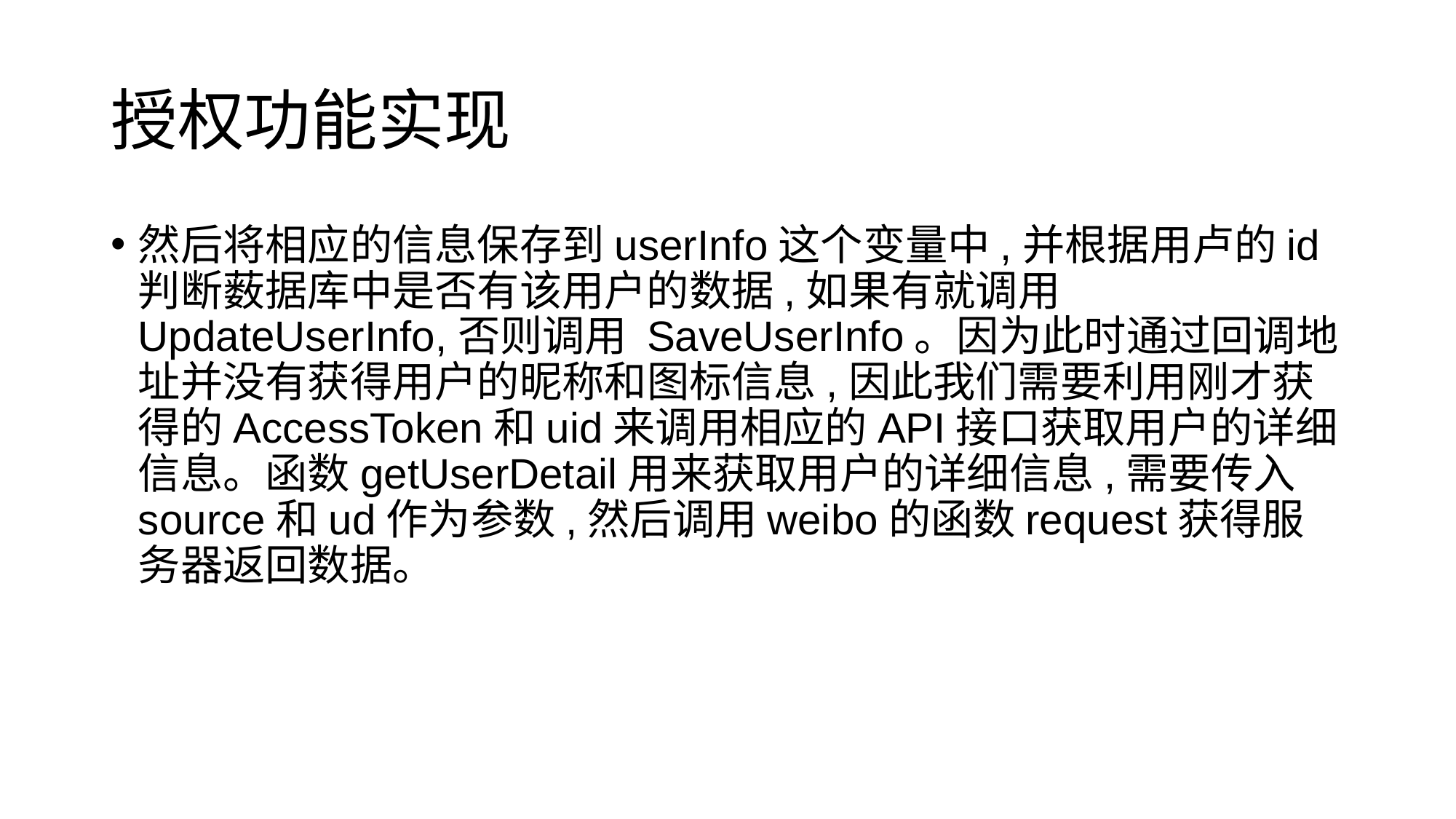

# 授权功能实现
然后将相应的信息保存到userInfo这个变量中,并根据用卢的id判断薮据库中是否有该用户的数据,如果有就调用UpdateUserInfo,否则调用 SaveUserInfo。因为此时通过回调地址并没有获得用户的昵称和图标信息,因此我们需要利用刚才获得的AccessToken和uid来调用相应的API接口获取用户的详细信息。函数getUserDetail用来获取用户的详细信息,需要传入source和ud作为参数,然后调用weibo的函数request获得服务器返回数据。